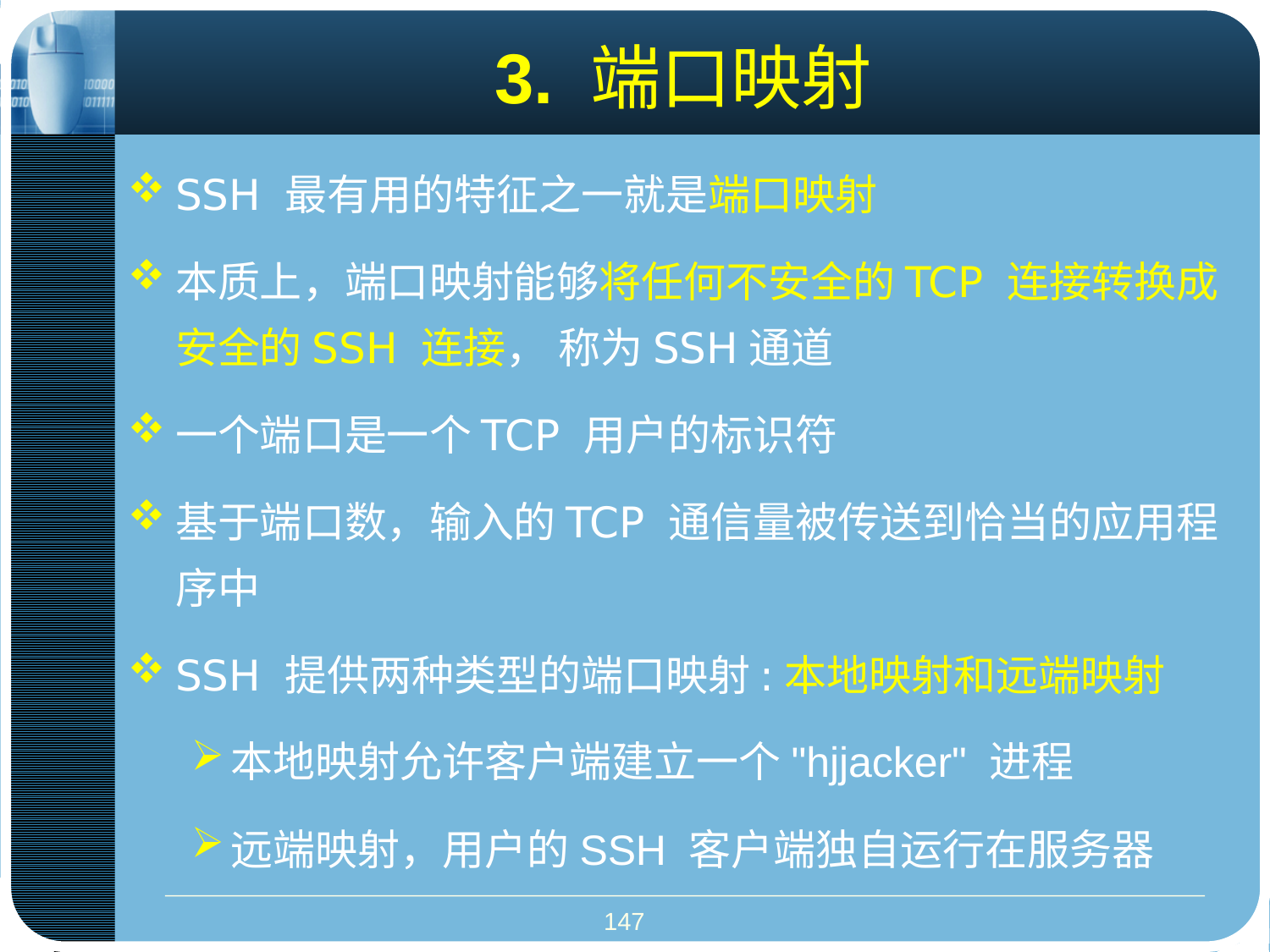

# 3. 端口映射
SSH 最有用的特征之一就是端口映射
本质上，端口映射能够将任何不安全的TCP 连接转换成安全的SSH 连接， 称为SSH通道
一个端口是一个TCP 用户的标识符
基于端口数，输入的TCP 通信量被传送到恰当的应用程序中
SSH 提供两种类型的端口映射:本地映射和远端映射
本地映射允许客户端建立一个"hjjacker" 进程
远端映射，用户的SSH 客户端独自运行在服务器
147